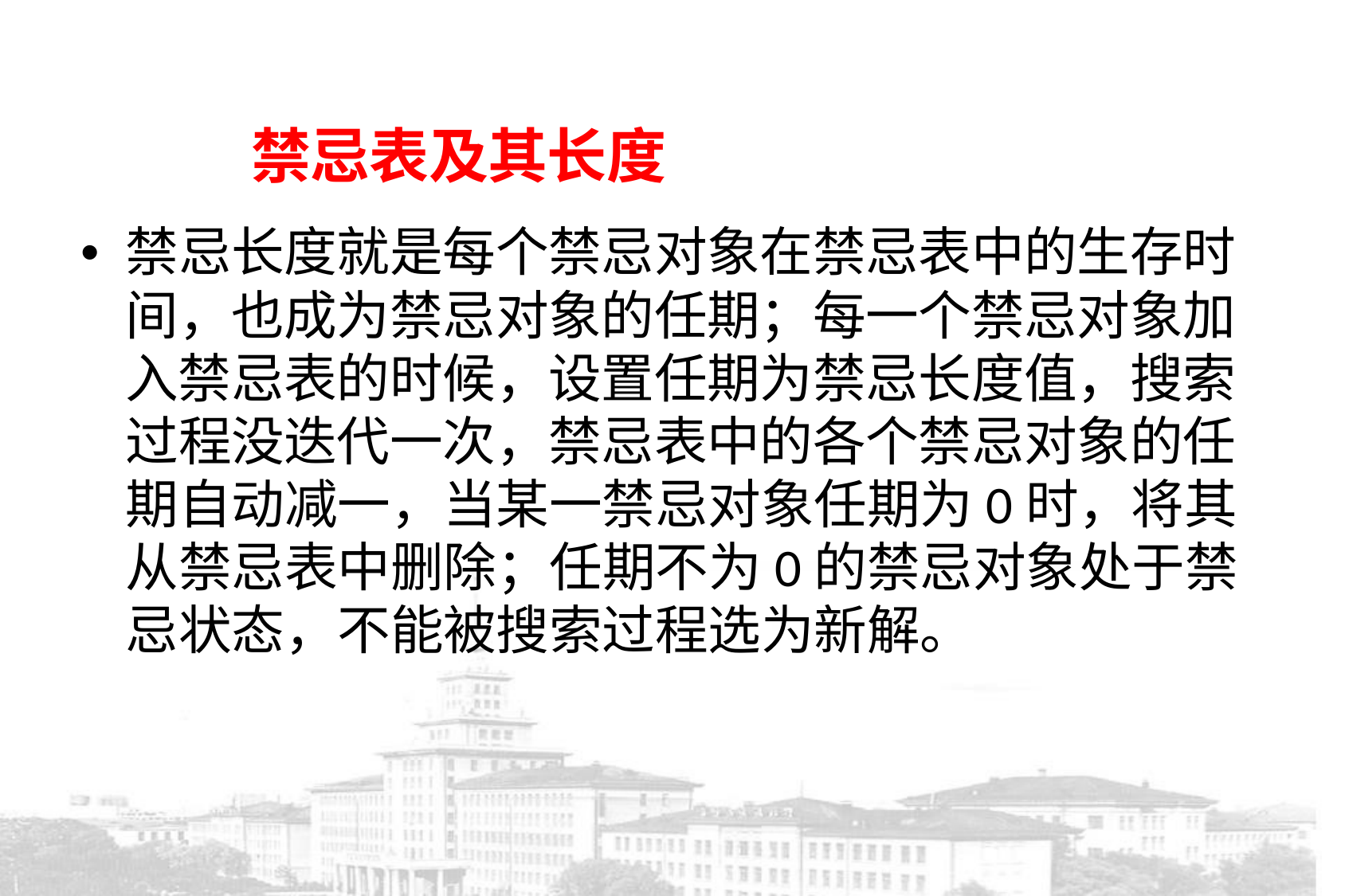

# 禁忌表及其长度
禁忌长度就是每个禁忌对象在禁忌表中的生存时间，也成为禁忌对象的任期；每一个禁忌对象加入禁忌表的时候，设置任期为禁忌长度值，搜索过程没迭代一次，禁忌表中的各个禁忌对象的任期自动减一，当某一禁忌对象任期为0时，将其从禁忌表中删除；任期不为0的禁忌对象处于禁忌状态，不能被搜索过程选为新解。